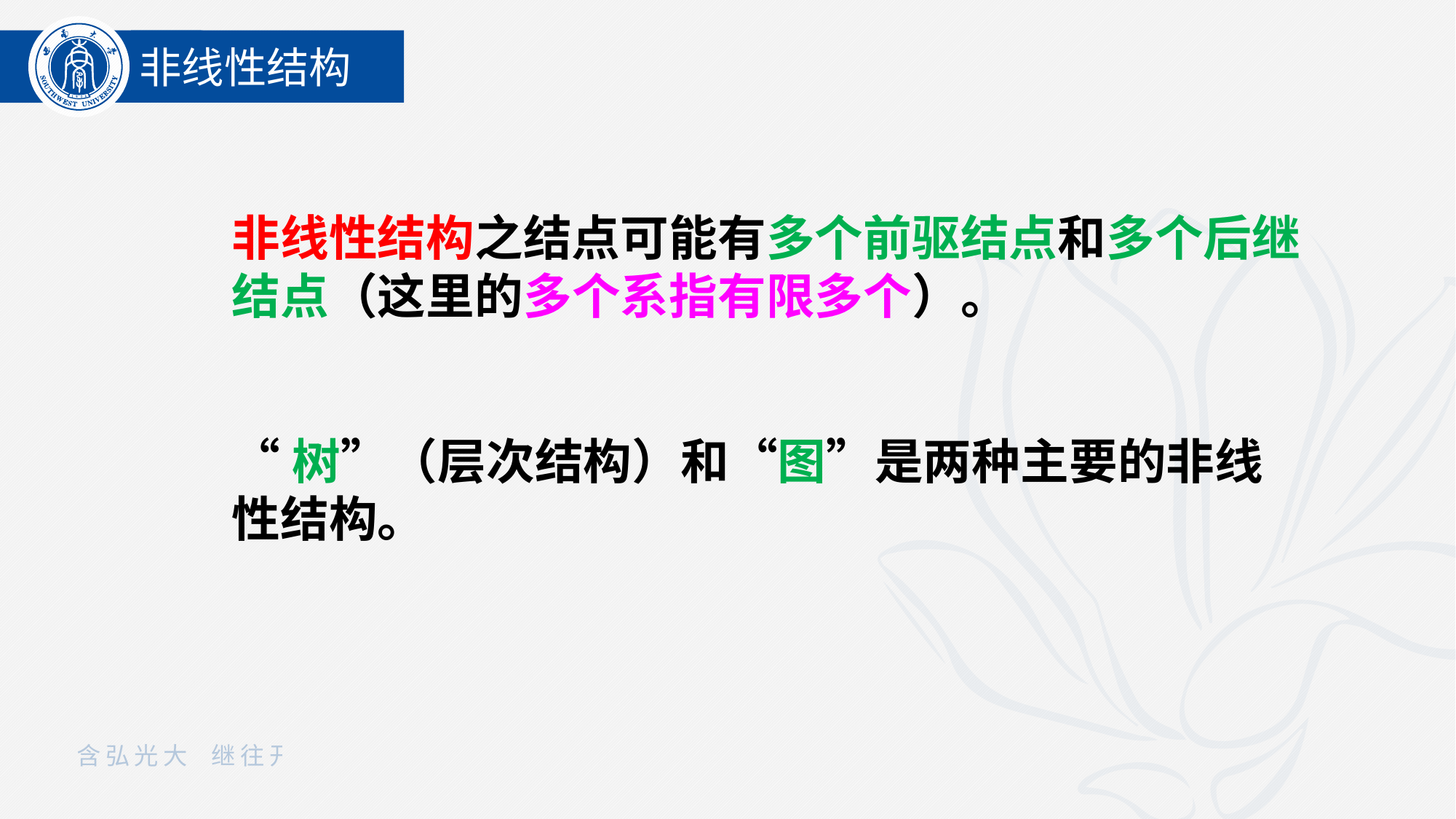

非线性结构
非线性结构之结点可能有多个前驱结点和多个后继结点（这里的多个系指有限多个）。

“树”（层次结构）和“图”是两种主要的非线性结构。